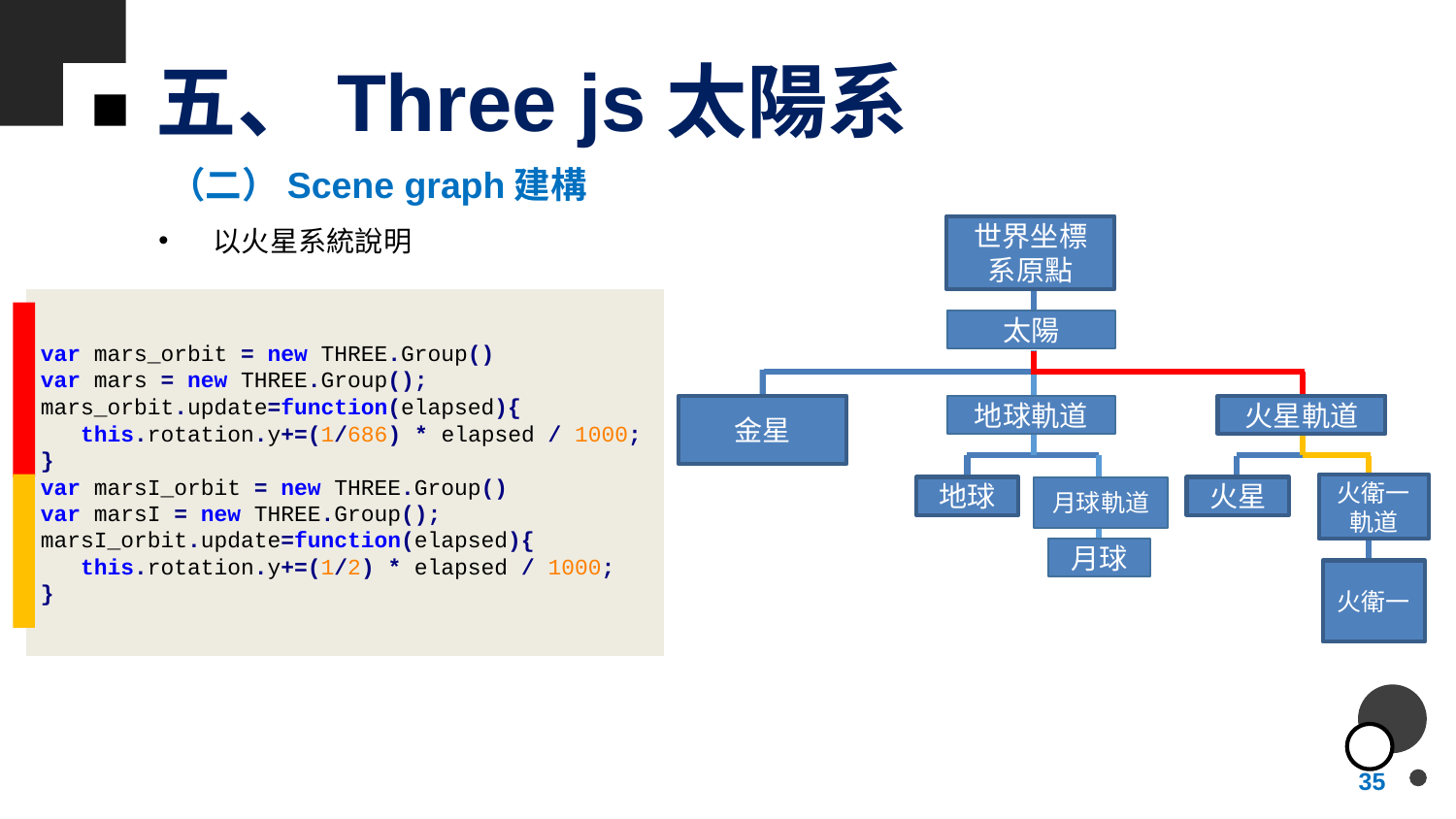

# 五、Three js太陽系
（二）Scene graph建構
以火星系統說明
世界坐標系原點
太陽
金星
地球軌道
火星軌道
火衛一軌道
地球
月球軌道
火星
月球
火衛一
var mars_orbit = new THREE.Group()
var mars = new THREE.Group();
mars_orbit.update=function(elapsed){
   this.rotation.y+=(1/686) * elapsed / 1000;
}
var marsI_orbit = new THREE.Group()
var marsI = new THREE.Group();
marsI_orbit.update=function(elapsed){
   this.rotation.y+=(1/2) * elapsed / 1000;
}

35